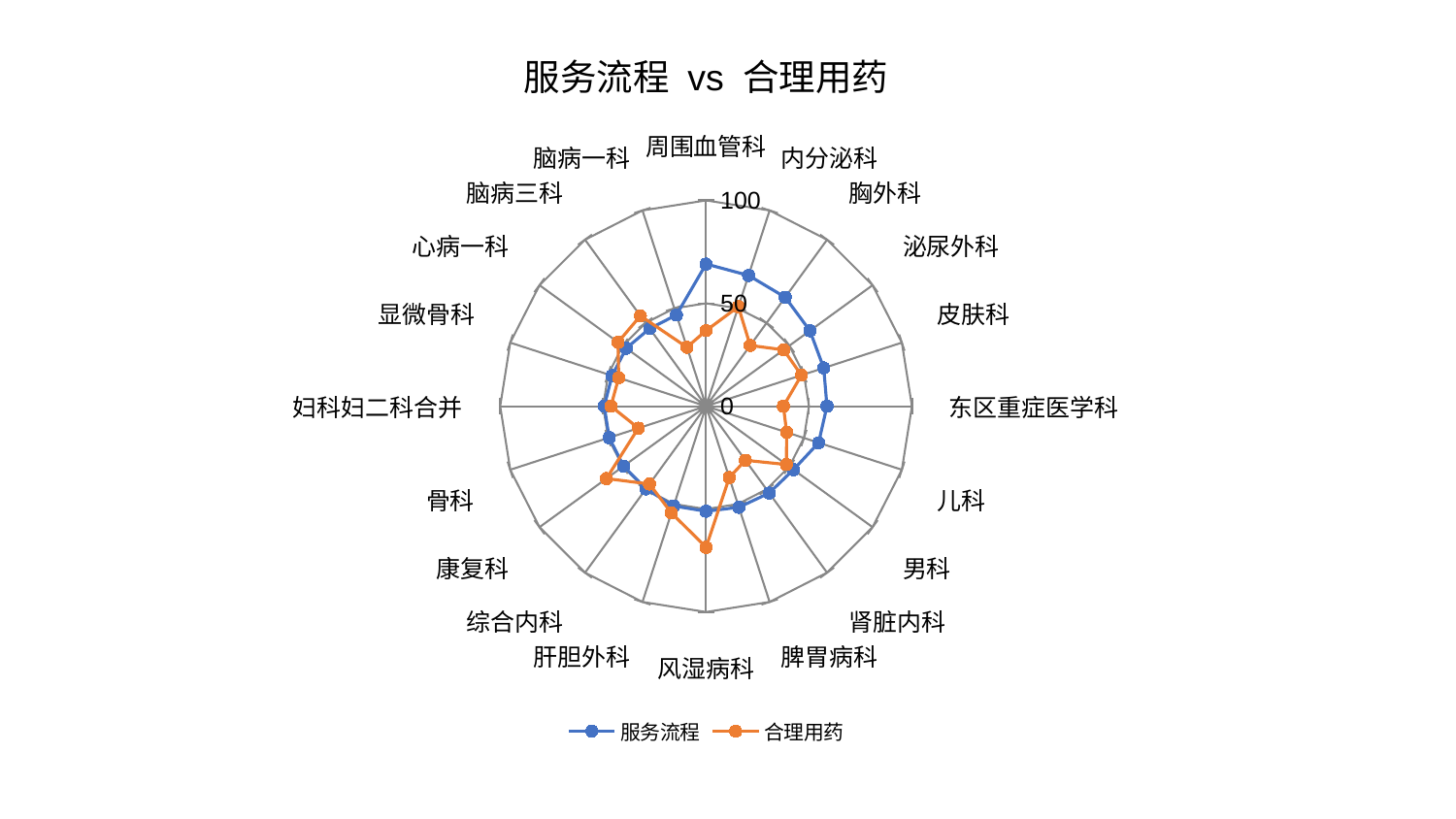

### Chart: 服务流程 vs 合理用药

| Category | 服务流程 | 合理用药 |
|---|---|---|
| 周围血管科 | 69.07603051343327 | 36.732400630867744 |
| 内分泌科 | 66.82540878997554 | 50.858312911732824 |
| 胸外科 | 65.42760809415562 | 36.49033440521922 |
| 泌尿外科 | 62.383219150544264 | 46.59734153566855 |
| 皮肤科 | 60.10604386875552 | 48.729133499461014 |
| 东区重症医学科 | 58.734466218136575 | 37.571475923768695 |
| 儿科 | 57.50587154527413 | 41.18732865755382 |
| 男科 | 52.49944386246041 | 48.237119140091394 |
| 肾脏内科 | 52.194466020028976 | 32.511712843207704 |
| 脾胃病科 | 51.65110977308834 | 36.489402704951296 |
| 风湿病科 | 51.0624085666908 | 68.56611841585116 |
| 肝胆外科 | 50.9746631844492 | 54.53098751308584 |
| 综合内科 | 49.68942786352125 | 46.75321848647603 |
| 康复科 | 49.52240060542052 | 59.839462402998684 |
| 骨科 | 49.48813277362362 | 34.57359482702944 |
| 妇科妇二科合并 | 49.46065717856648 | 46.22558146581244 |
| 显微骨科 | 48.01020337407601 | 44.62766891666742 |
| 心病一科 | 47.926199301793524 | 52.86037854043051 |
| 脑病三科 | 46.60910685421208 | 54.267749317618836 |
| 脑病一科 | 46.59107366650095 | 30.14056111736931 |
63